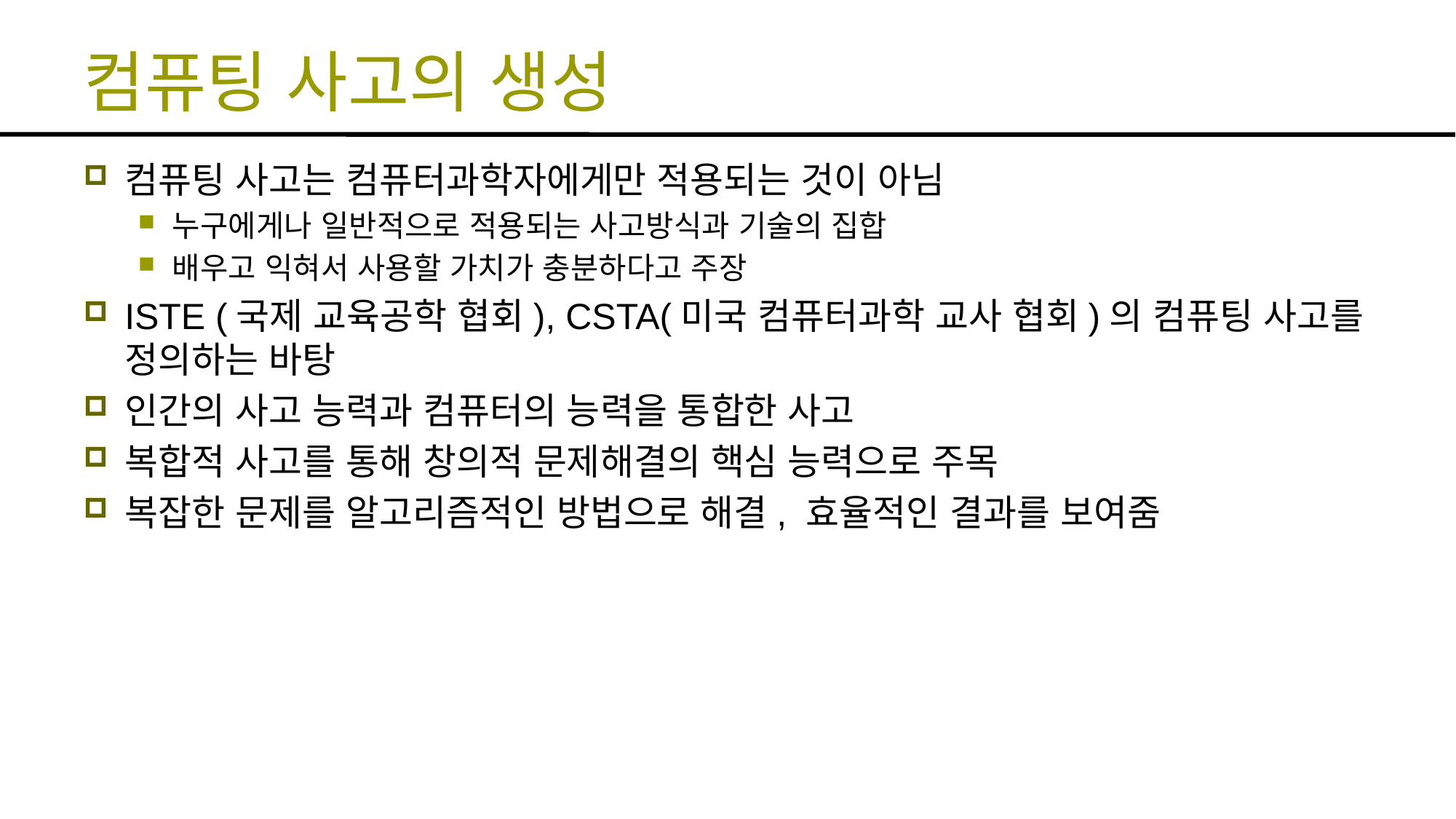

# 컴퓨팅 사고의 생성
컴퓨팅 사고는 컴퓨터과학자에게만 적용되는 것이 아님
누구에게나 일반적으로 적용되는 사고방식과 기술의 집합
배우고 익혀서 사용할 가치가 충분하다고 주장
ISTE (국제 교육공학 협회), CSTA(미국 컴퓨터과학 교사 협회)의 컴퓨팅 사고를 정의하는 바탕
인간의 사고 능력과 컴퓨터의 능력을 통합한 사고
복합적 사고를 통해 창의적 문제해결의 핵심 능력으로 주목
복잡한 문제를 알고리즘적인 방법으로 해결, 효율적인 결과를 보여줌